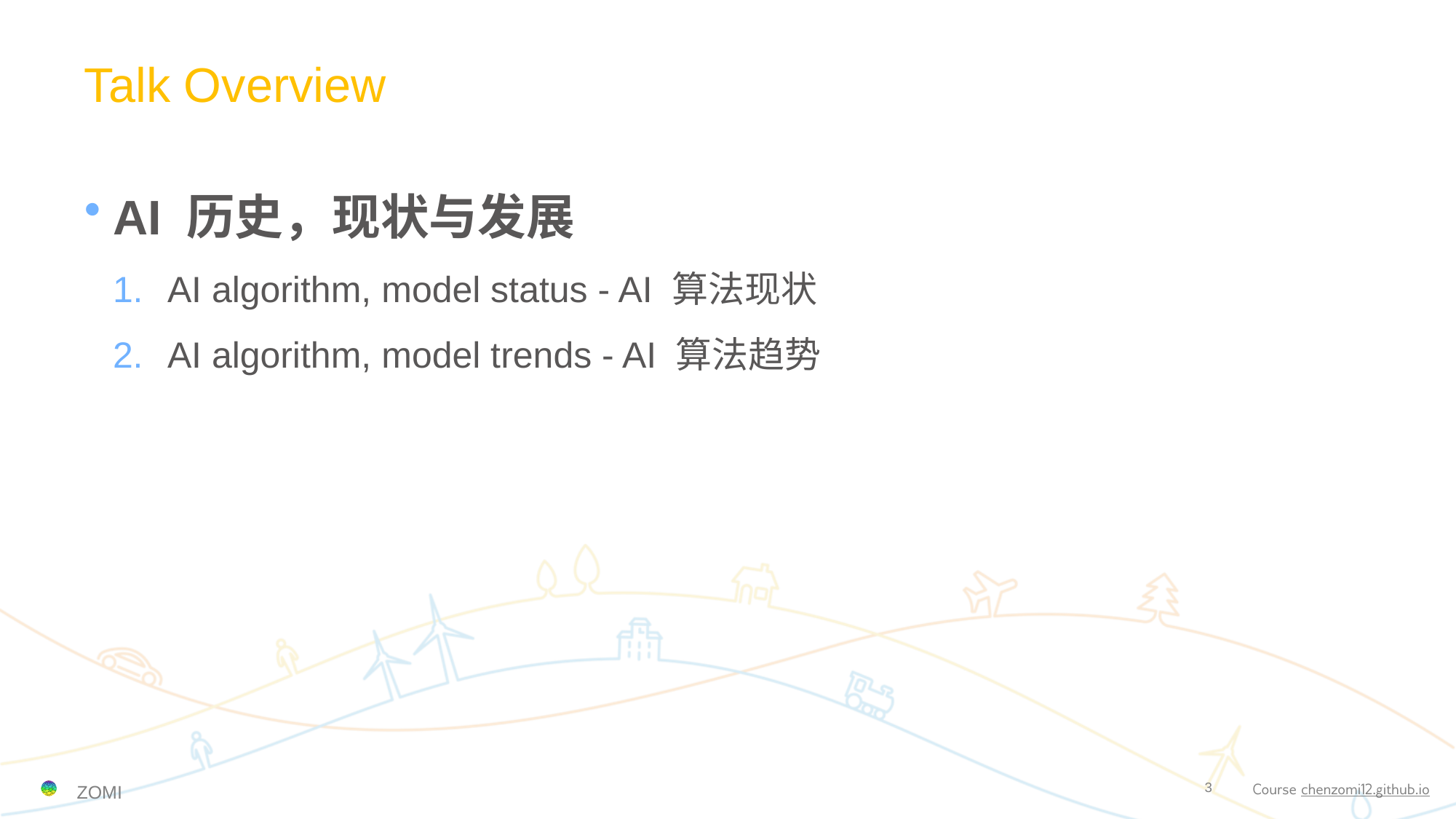

Talk Overview
AI 历史，现状与发展
AI algorithm, model status - AI 算法现状
AI algorithm, model trends - AI 算法趋势